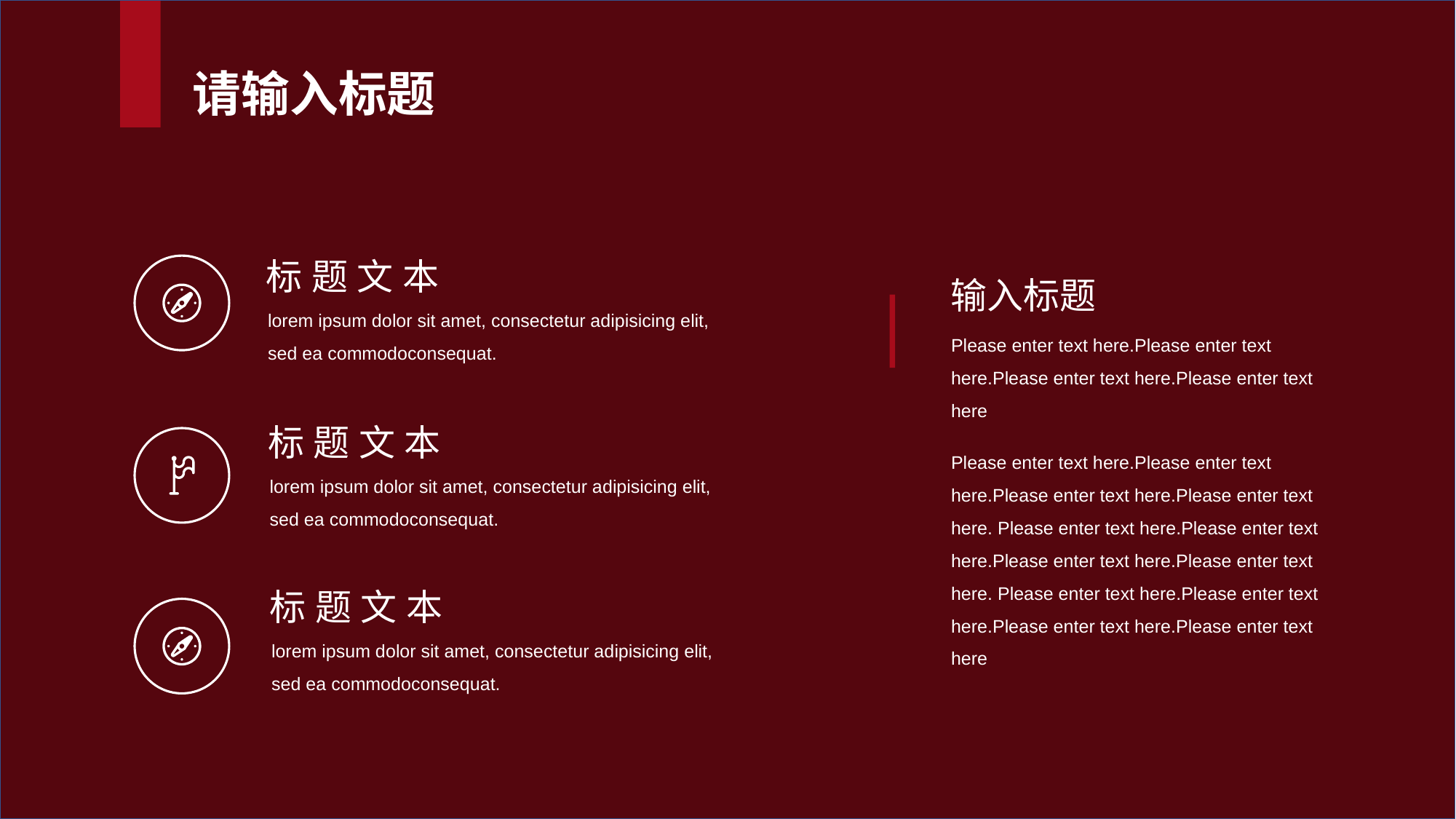

请输入标题
标题文本

输入标题
lorem ipsum dolor sit amet, consectetur adipisicing elit, sed ea commodoconsequat.

Please enter text here.Please enter text here.Please enter text here.Please enter text here
标题文本

Please enter text here.Please enter text here.Please enter text here.Please enter text here. Please enter text here.Please enter text here.Please enter text here.Please enter text here. Please enter text here.Please enter text here.Please enter text here.Please enter text here
lorem ipsum dolor sit amet, consectetur adipisicing elit, sed ea commodoconsequat.
标题文本

lorem ipsum dolor sit amet, consectetur adipisicing elit, sed ea commodoconsequat.